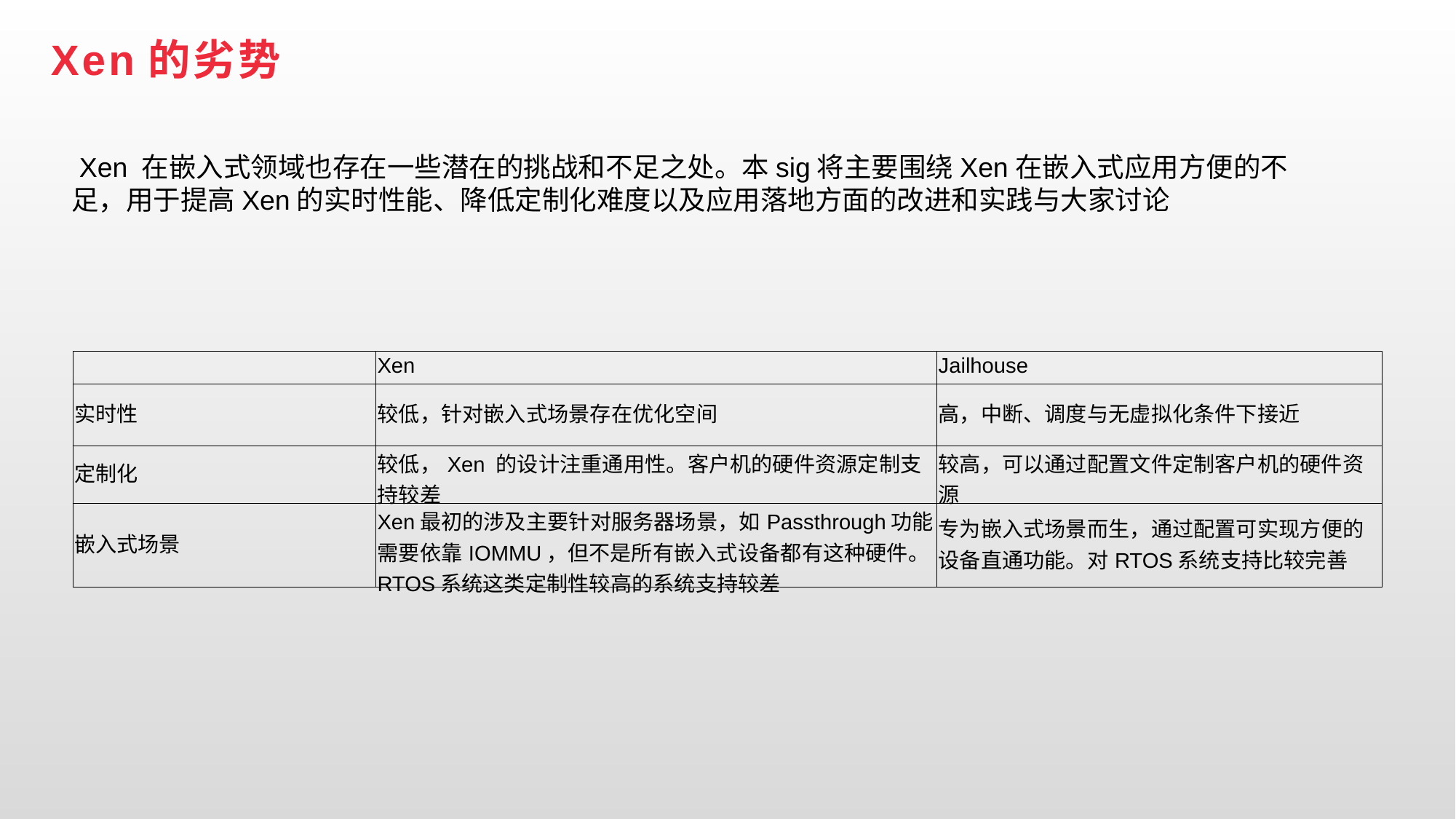

Xen的劣势
 Xen 在嵌入式领域也存在一些潜在的挑战和不足之处。本sig将主要围绕Xen在嵌入式应用方便的不足，用于提高Xen的实时性能、降低定制化难度以及应用落地方面的改进和实践与大家讨论
|  | Xen | Jailhouse |
| --- | --- | --- |
| 实时性 | 较低，针对嵌入式场景存在优化空间 | 高，中断、调度与无虚拟化条件下接近 |
| 定制化 | 较低，Xen 的设计注重通用性。客户机的硬件资源定制支持较差 | 较高，可以通过配置文件定制客户机的硬件资源 |
| 嵌入式场景 | Xen最初的涉及主要针对服务器场景，如Passthrough功能需要依靠IOMMU，但不是所有嵌入式设备都有这种硬件。RTOS系统这类定制性较高的系统支持较差 | 专为嵌入式场景而生，通过配置可实现方便的设备直通功能。对RTOS系统支持比较完善 |